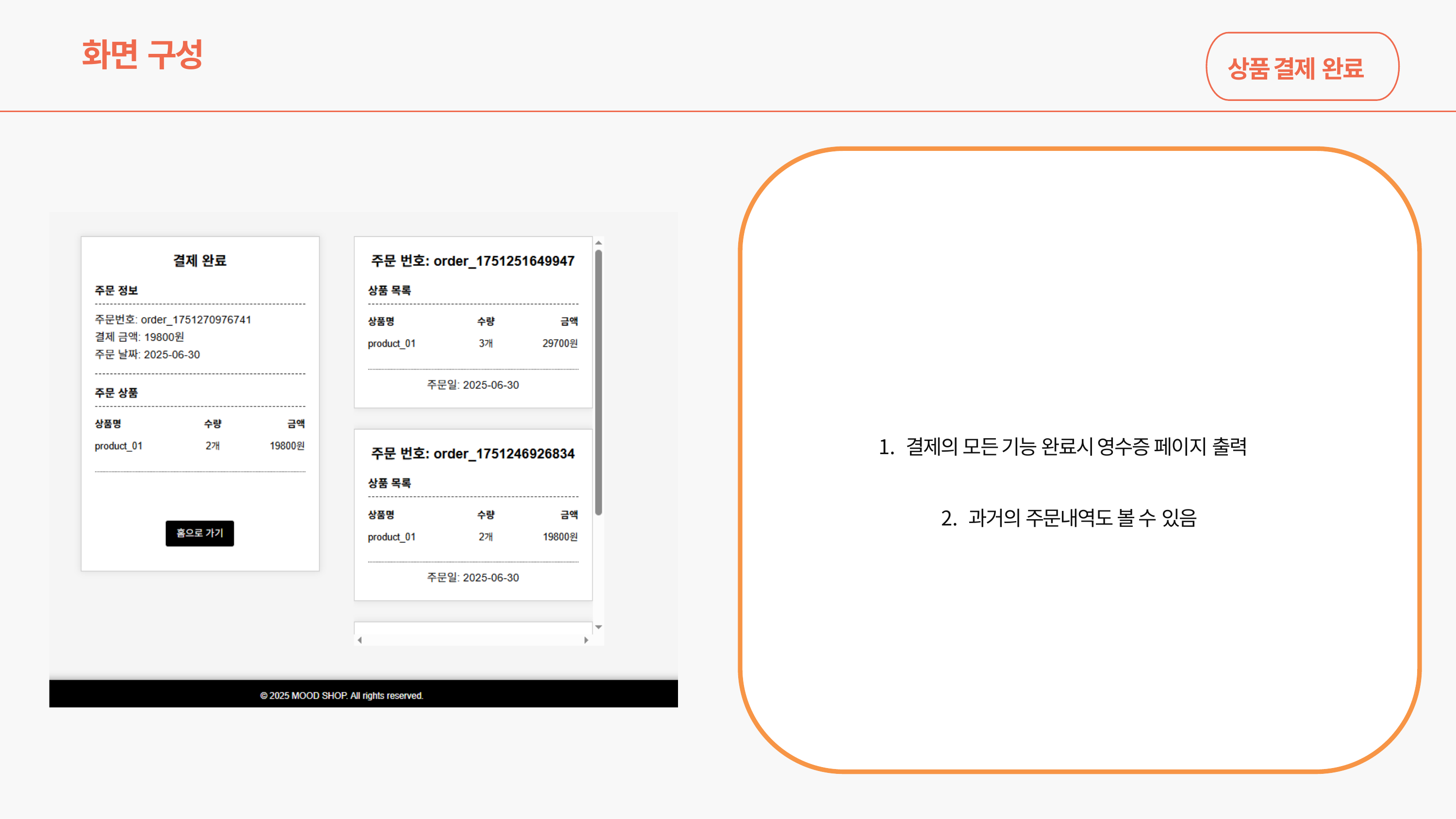

# 화면 구성
상품 결제 완료

결제의 모든 기능 완료시 영수증 페이지 출력

과거의 주문내역도 볼 수 있음